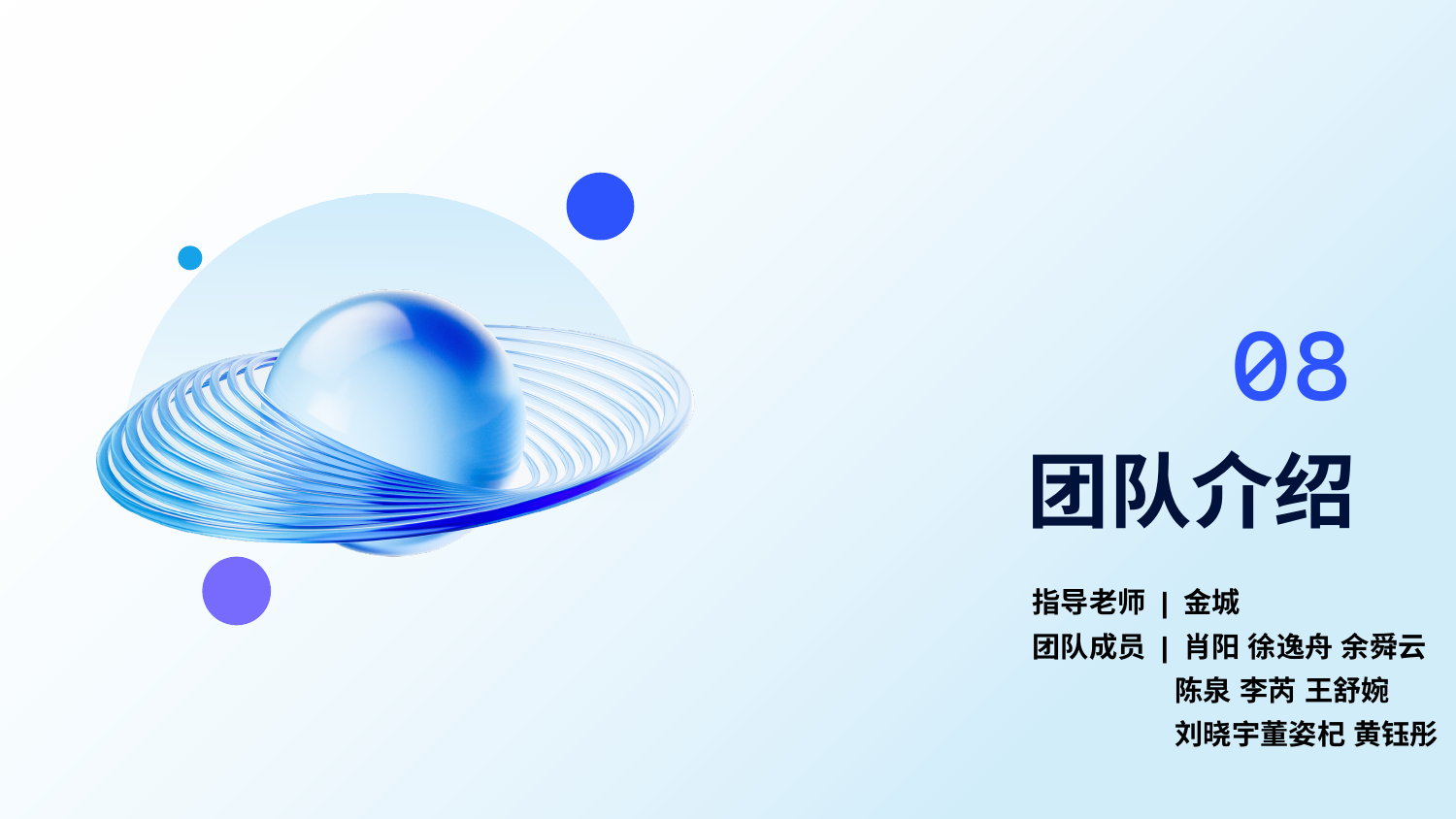

08
# 团队介绍
指导老师 | 金城
团队成员 | 肖阳 徐逸舟 余舜云
                 陈泉 李芮 王舒婉
                 刘晓宇董姿杞 黄钰彤